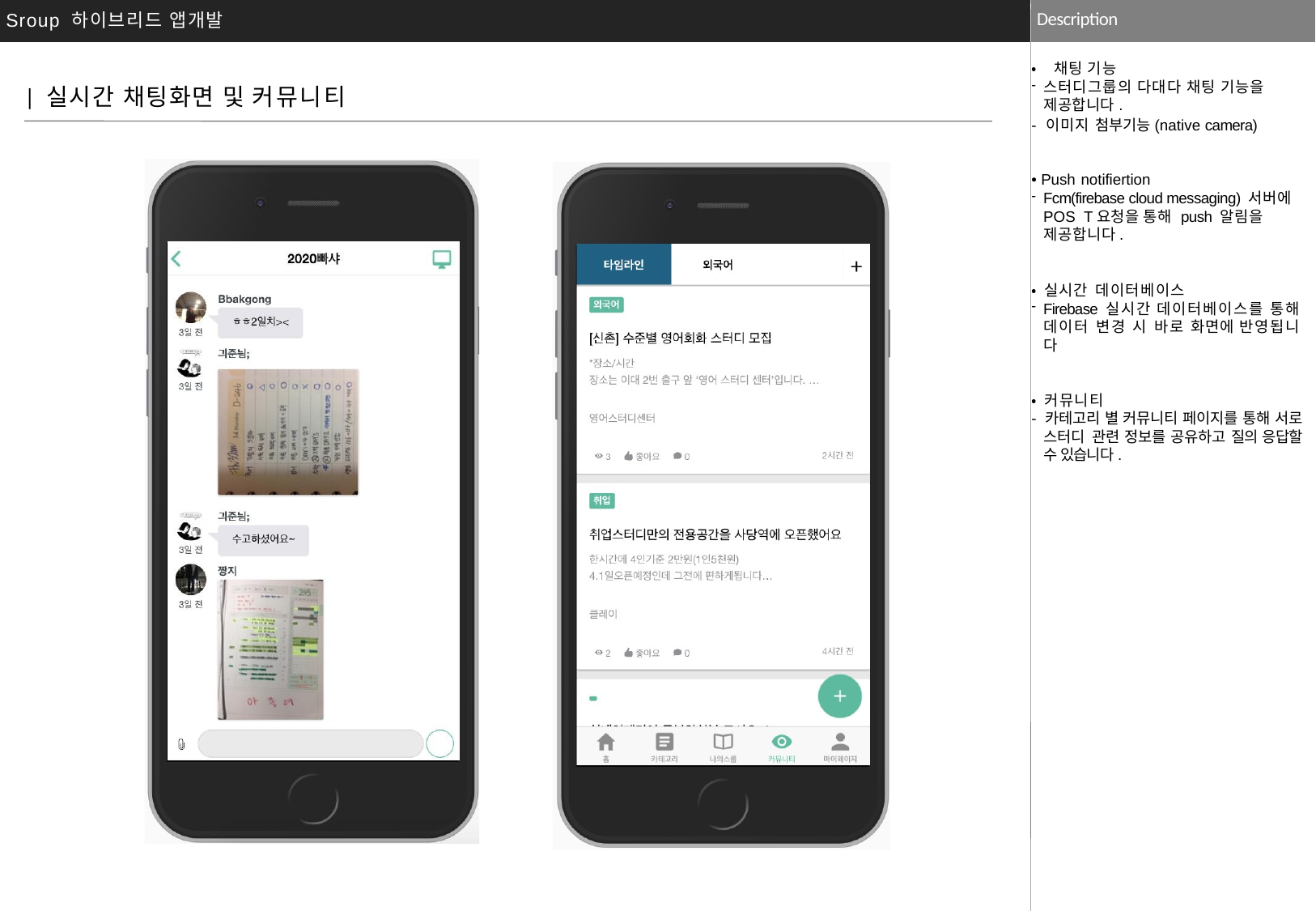

Description
Sroup 하이브리드 앱개발
• 채팅 기능
스터디그룹의 다대다 채팅 기능을
제공합니다.
- 이미지 첨부기능(native camera)
• Push notifiertion
Fcm(firebase cloud messaging) 서버에 POS  T요청을 통해 push 알림을 제공합니다.

• 실시간 데이터베이스
Firebase 실시간 데이터베이스를 통해 데이터 변경 시 바로 화면에 반영됩니 다

• 커뮤니티
- 카테고리 별 커뮤니티 페이지를 통해 서로 스터디  관련 정보를 공유하고 질의 응답할 수 있습니다.

| 실시간 채팅화면 및 커뮤니티